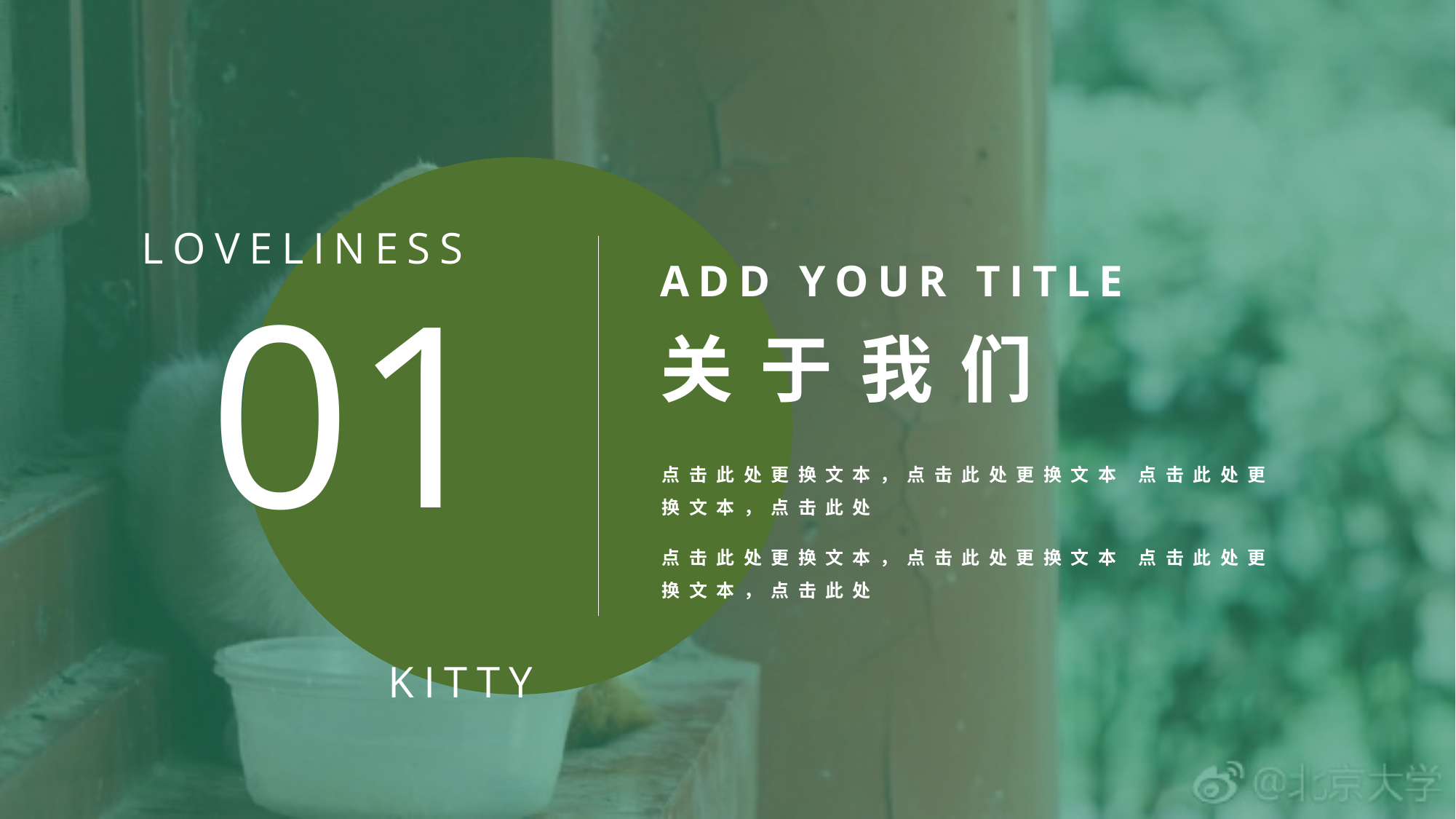

ADD YOUR TITLE
关于我们
点击此处更换文本，点击此处更换文本 点击此处更换文本，点击此处
01
LOVELINESS
KITTY
点击此处更换文本，点击此处更换文本 点击此处更换文本，点击此处